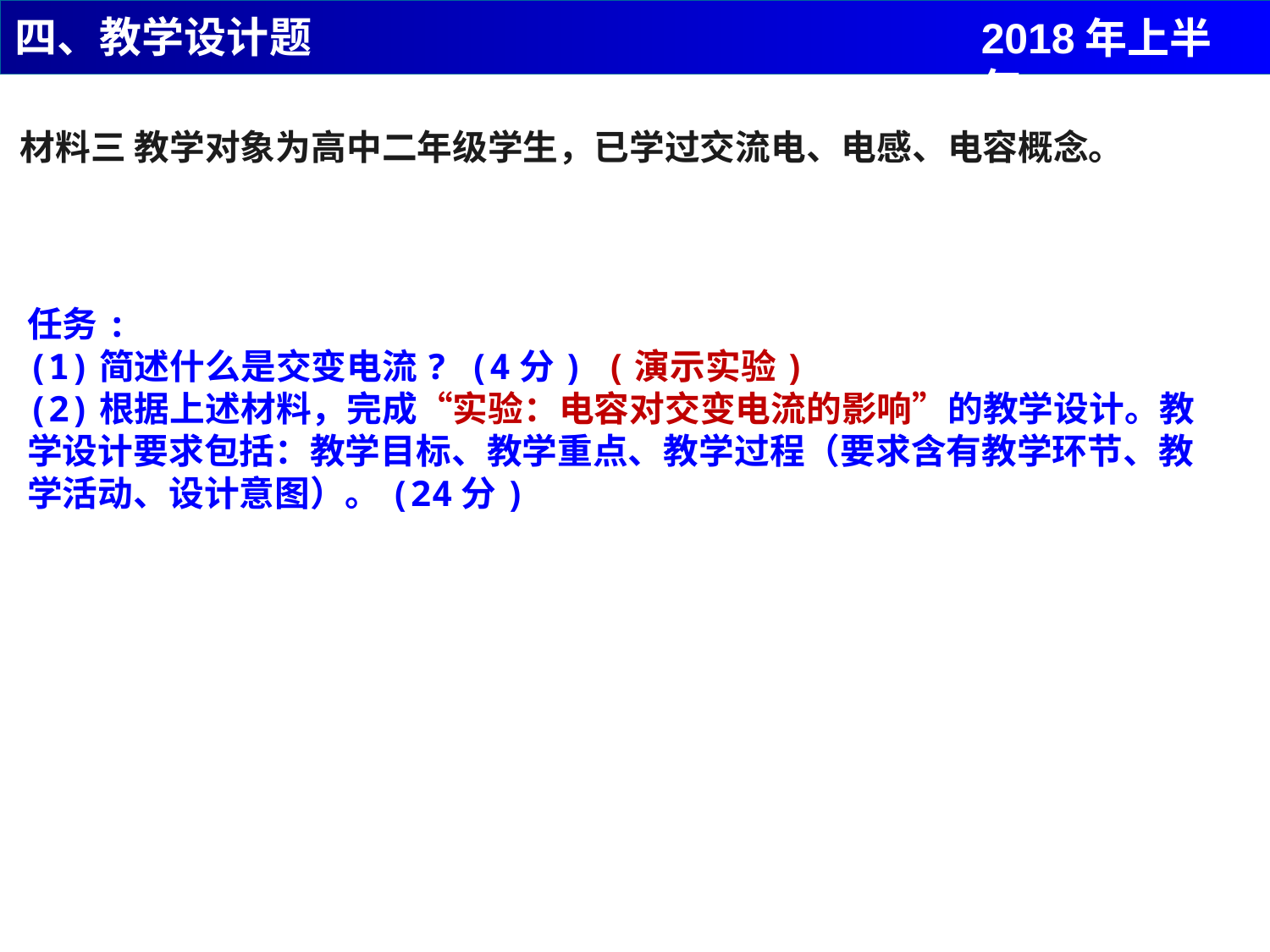

四、教学设计题
2018年上半年
材料三 教学对象为高中二年级学生，已学过交流电、电感、电容概念。
任务:
(1)简述什么是交变电流? (4分) (演示实验)
(2)根据上述材料，完成“实验：电容对交变电流的影响”的教学设计。教学设计要求包括：教学目标、教学重点、教学过程（要求含有教学环节、教学活动、设计意图）。(24分)